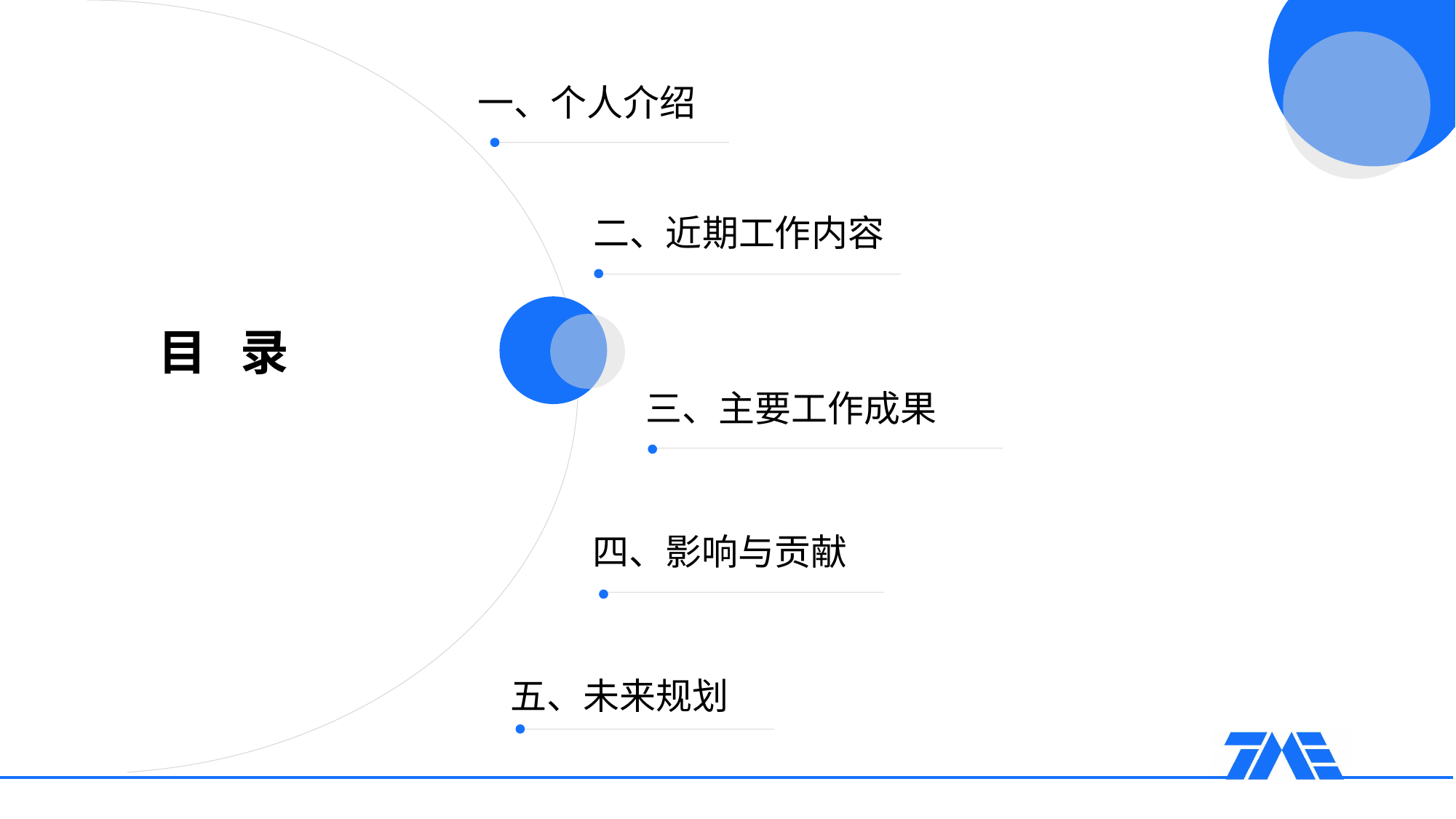

一、个人介绍

二、近期工作内容

# 目   录
三、主要工作成果

四、影响与贡献

五、未来规划